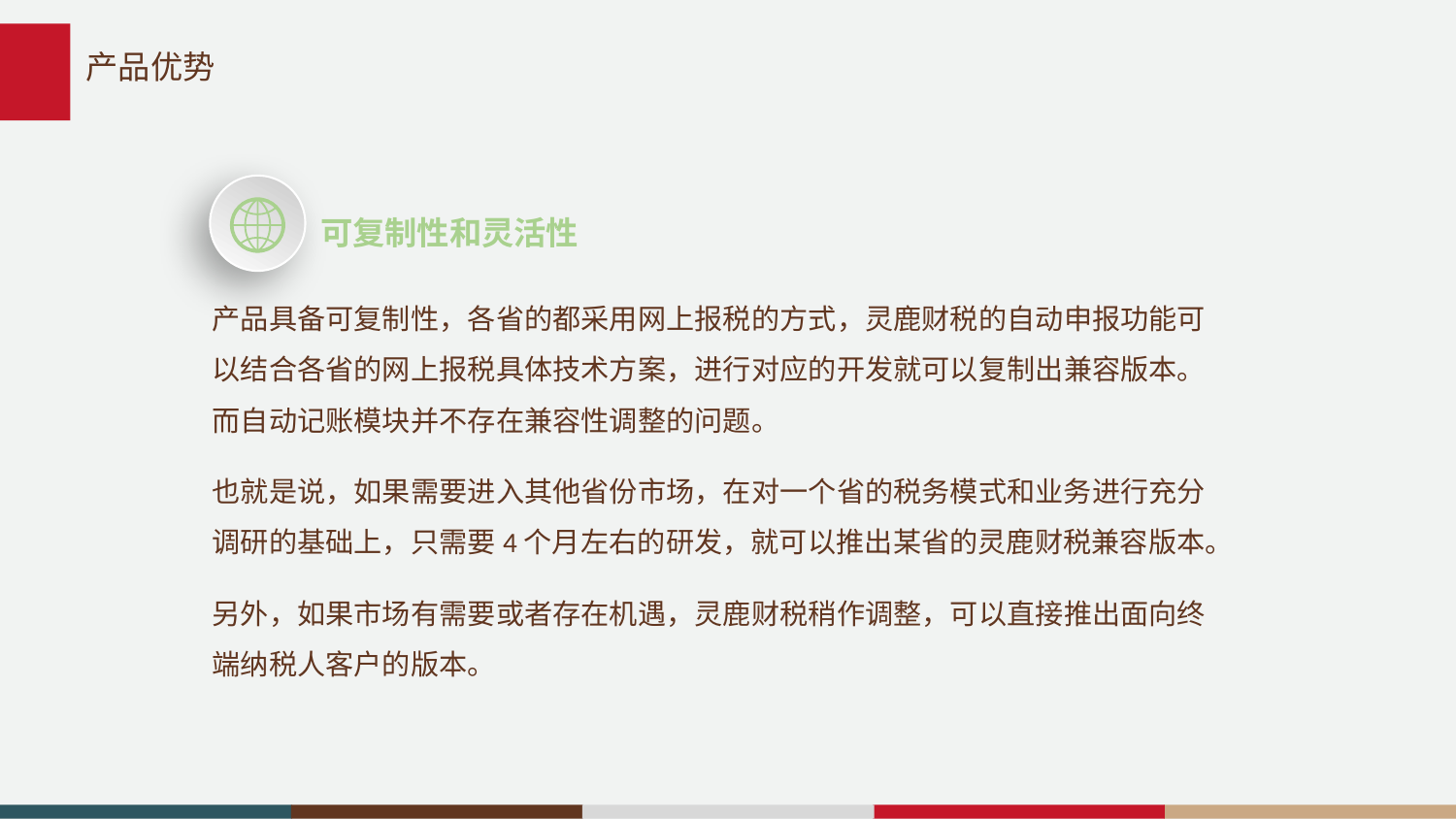

# 产品优势

可复制性和灵活性
产品具备可复制性，各省的都采用网上报税的方式，灵鹿财税的自动申报功能可以结合各省的网上报税具体技术方案，进行对应的开发就可以复制出兼容版本。而自动记账模块并不存在兼容性调整的问题。
也就是说，如果需要进入其他省份市场，在对一个省的税务模式和业务进行充分调研的基础上，只需要4个月左右的研发，就可以推出某省的灵鹿财税兼容版本。
另外，如果市场有需要或者存在机遇，灵鹿财税稍作调整，可以直接推出面向终端纳税人客户的版本。